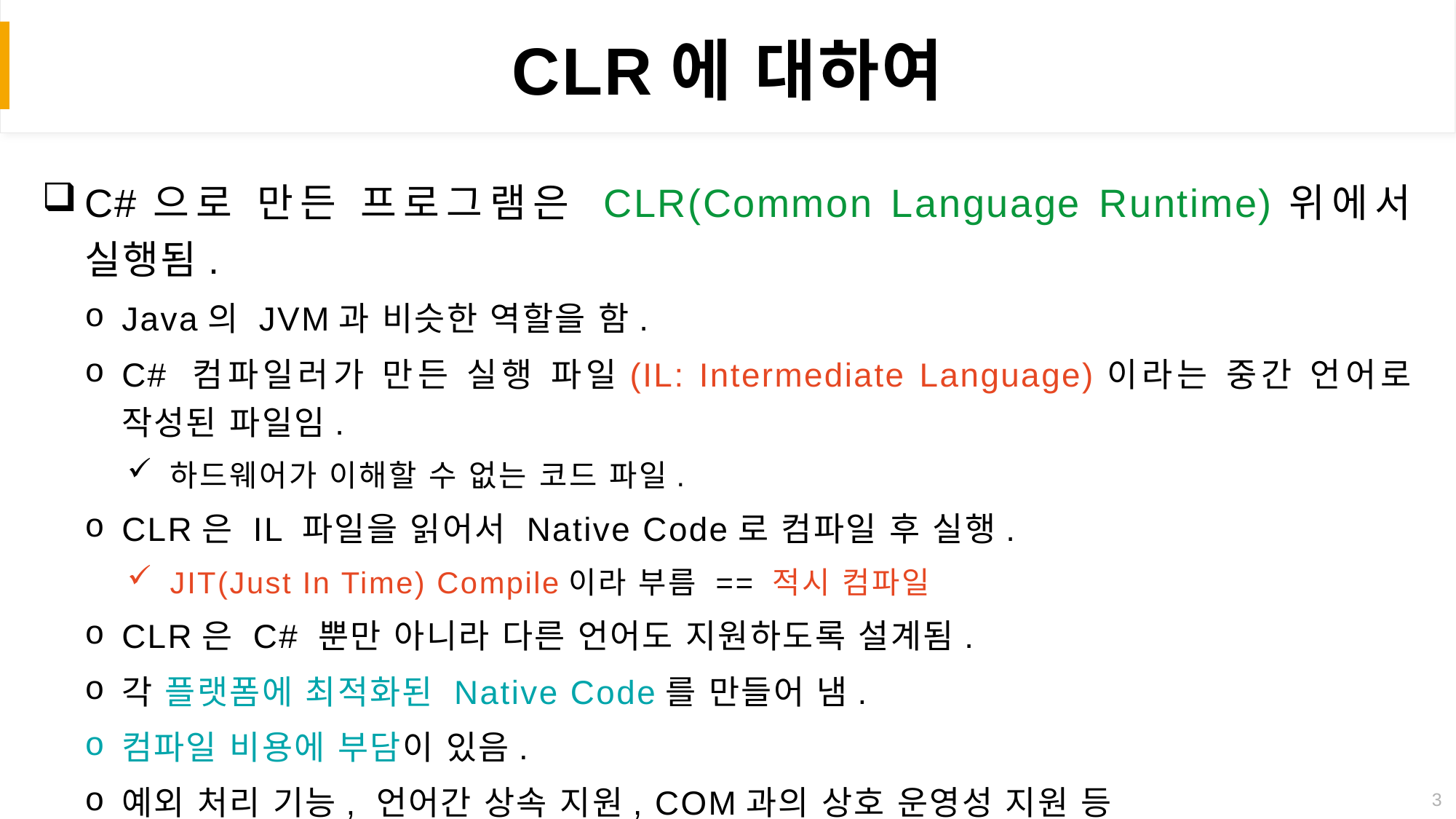

# CLR에 대하여
C#으로 만든 프로그램은 CLR(Common Language Runtime)위에서 실행됨.
Java의 JVM과 비슷한 역할을 함.
C# 컴파일러가 만든 실행 파일(IL: Intermediate Language)이라는 중간 언어로 작성된 파일임.
하드웨어가 이해할 수 없는 코드 파일.
CLR은 IL 파일을 읽어서 Native Code로 컴파일 후 실행.
JIT(Just In Time) Compile이라 부름 == 적시 컴파일
CLR은 C# 뿐만 아니라 다른 언어도 지원하도록 설계됨.
각 플랫폼에 최적화된 Native Code를 만들어 냄.
컴파일 비용에 부담이 있음.
예외 처리 기능, 언어간 상속 지원, COM과의 상호 운영성 지원 등
Garbage Collection을 지원함.

3